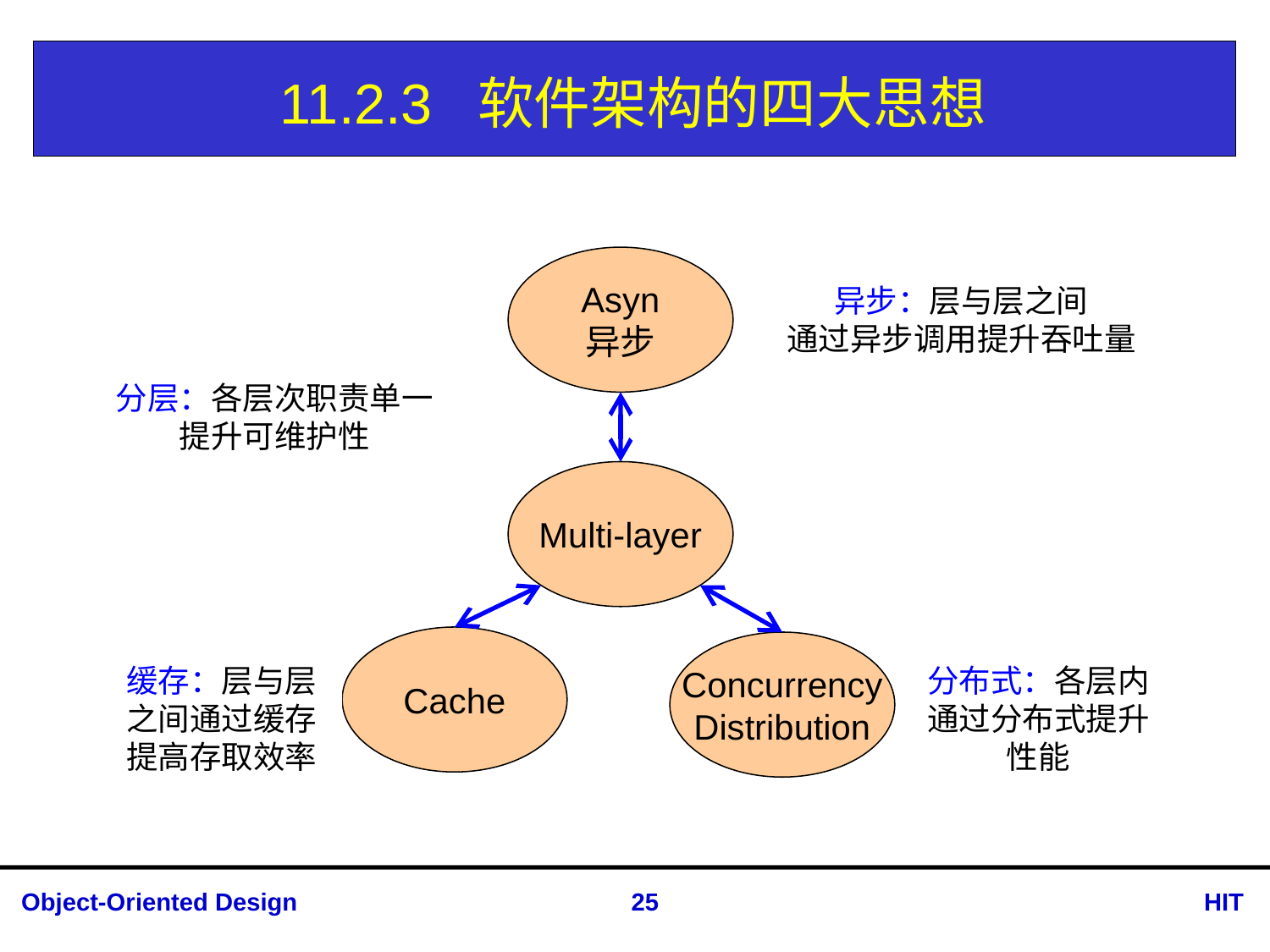

# 11.2.3  软件架构的四大思想
Asyn
异步
异步：层与层之间
通过异步调用提升吞吐量
分层：各层次职责单一
提升可维护性
Multi-layer
Cache
Concurrency
Distribution
缓存：层与层之间通过缓存提高存取效率
分布式：各层内
通过分布式提升性能